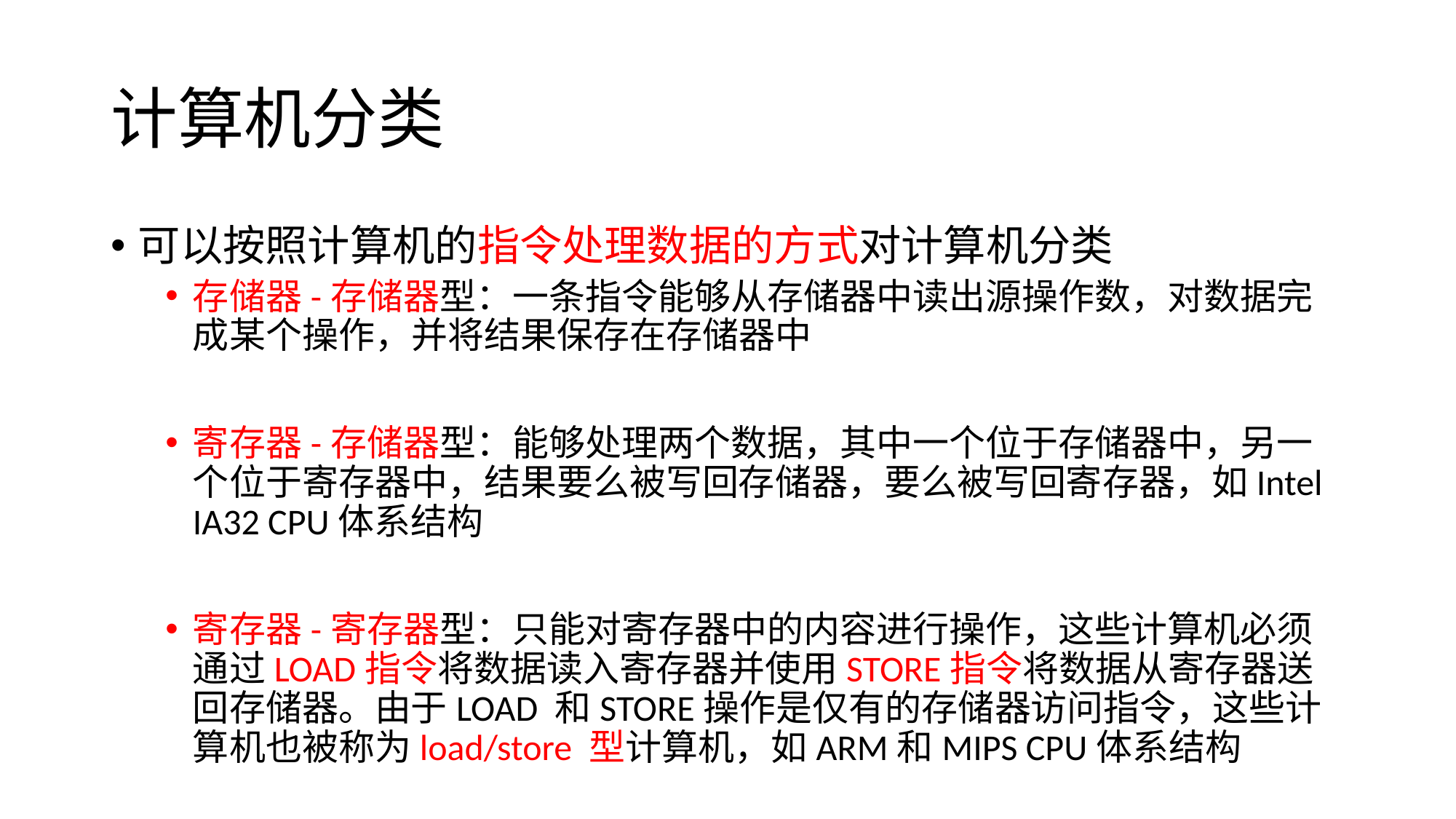

# 计算机分类
可以按照计算机的指令处理数据的方式对计算机分类
存储器-存储器型：一条指令能够从存储器中读出源操作数，对数据完成某个操作，并将结果保存在存储器中

寄存器-存储器型：能够处理两个数据，其中一个位于存储器中，另一个位于寄存器中，结果要么被写回存储器，要么被写回寄存器，如Intel IA32 CPU体系结构

寄存器-寄存器型：只能对寄存器中的内容进行操作，这些计算机必须通过LOAD指令将数据读入寄存器并使用STORE指令将数据从寄存器送回存储器。由于LOAD 和STORE操作是仅有的存储器访问指令，这些计算机也被称为load/store 型计算机，如ARM和MIPS CPU体系结构